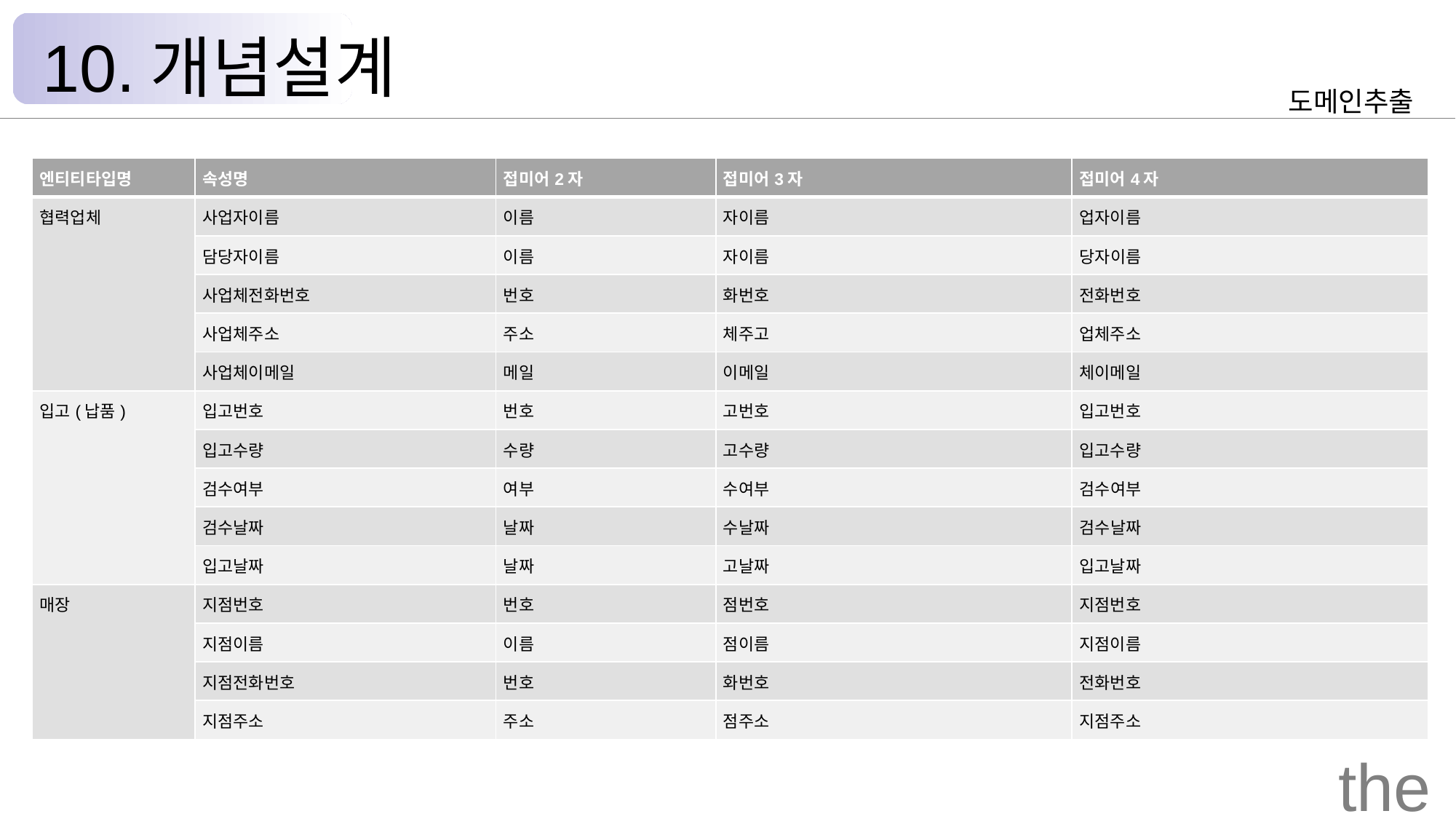

10.개념설계

도메인추출
| 엔티티타입명 | 속성명 | 접미어2자 | 접미어3자 | 접미어4자 |
| --- | --- | --- | --- | --- |
| 협력업체 | 사업자이름 | 이름 | 자이름 | 업자이름 |
|  | 담당자이름 | 이름 | 자이름 | 당자이름 |
|  | 사업체전화번호 | 번호 | 화번호 | 전화번호 |
|  | 사업체주소 | 주소 | 체주고 | 업체주소 |
|  | 사업체이메일 | 메일 | 이메일 | 체이메일 |
| 입고(납품) | 입고번호 | 번호 | 고번호 | 입고번호 |
|  | 입고수량 | 수량 | 고수량 | 입고수량 |
|  | 검수여부 | 여부 | 수여부 | 검수여부 |
|  | 검수날짜 | 날짜 | 수날짜 | 검수날짜 |
|  | 입고날짜 | 날짜 | 고날짜 | 입고날짜 |
| 매장 | 지점번호 | 번호 | 점번호 | 지점번호 |
|  | 지점이름 | 이름 | 점이름 | 지점이름 |
|  | 지점전화번호 | 번호 | 화번호 | 전화번호 |
|  | 지점주소 | 주소 | 점주소 | 지점주소 |
the Palace